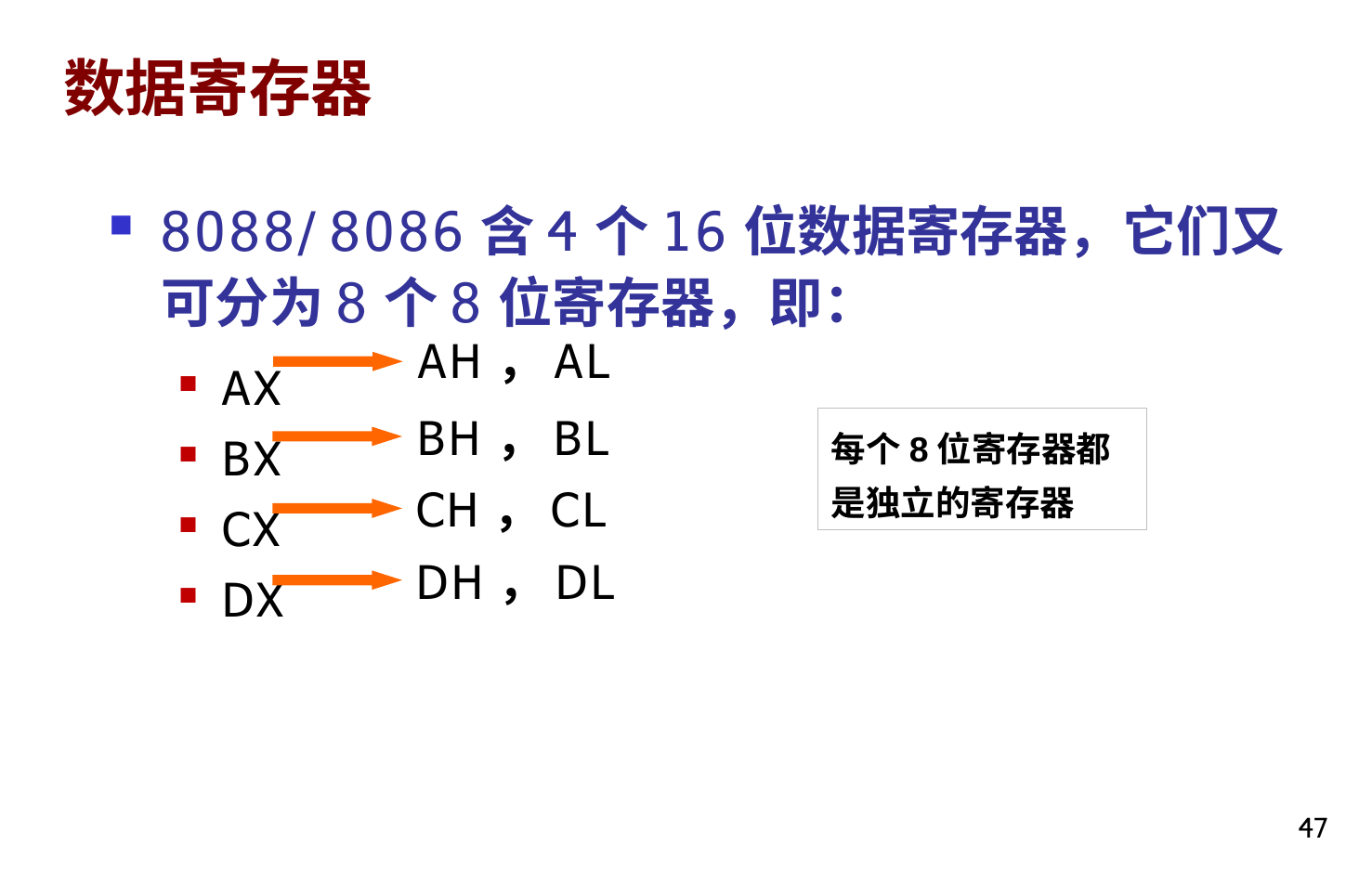

# 数据寄存器
8088/8086含4个16位数据寄存器，它们又可分为8个8位寄存器，即：
AX
BX
CX
DX
AH，AL

BH，BL
每个8位寄存器都是独立的寄存器

CH，CL

DH，DL

47